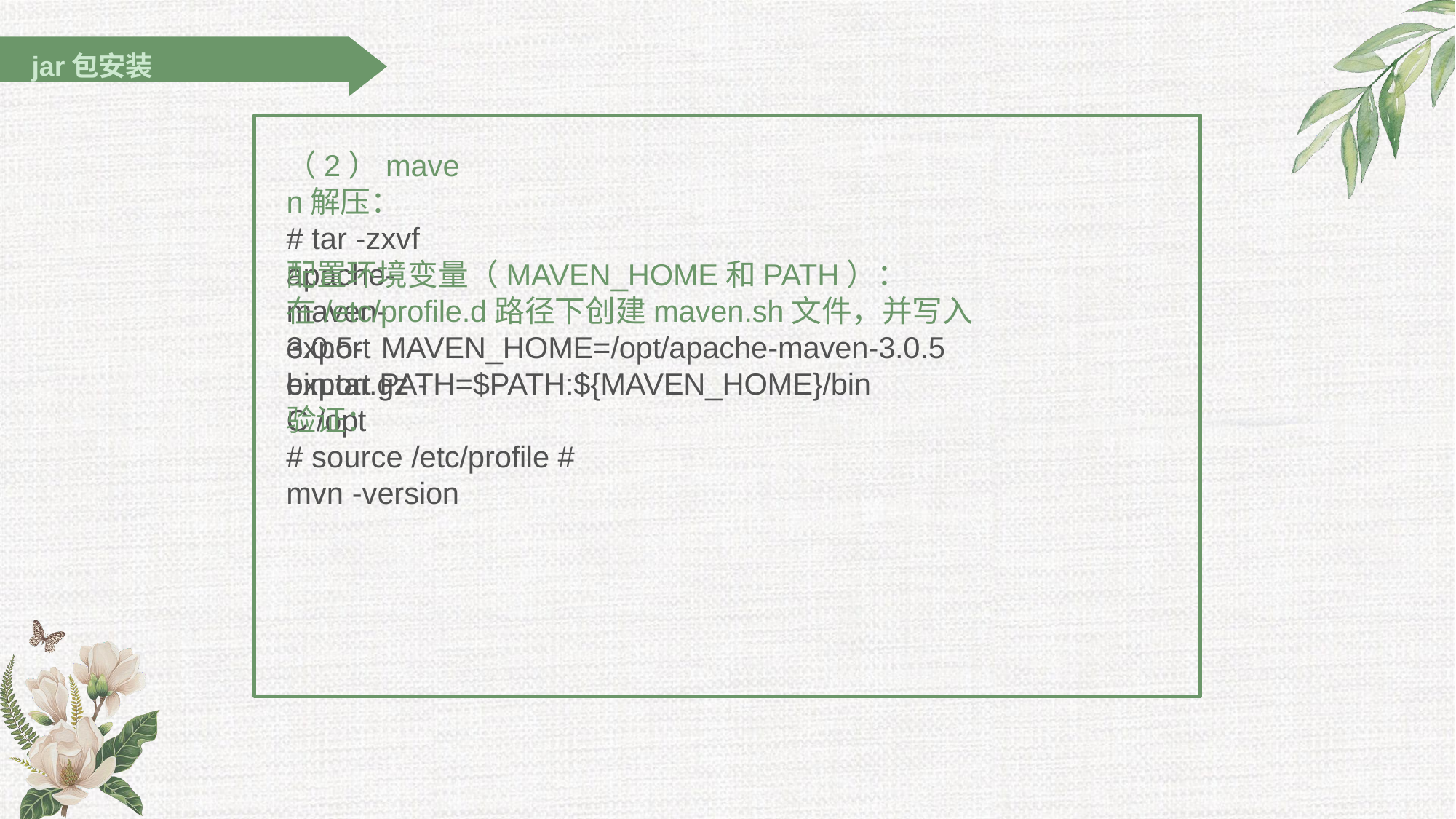

jar包安装

# （2）maven解压：
# tar -zxvf apache-maven-3.0.5-bin.tar.gz -C /opt
配置环境变量（MAVEN_HOME和PATH）：
在/etc/profile.d路径下创建maven.sh文件，并写入 export MAVEN_HOME=/opt/apache-maven-3.0.5 export PATH=$PATH:${MAVEN_HOME}/bin
验证：
# source /etc/profile # mvn -version